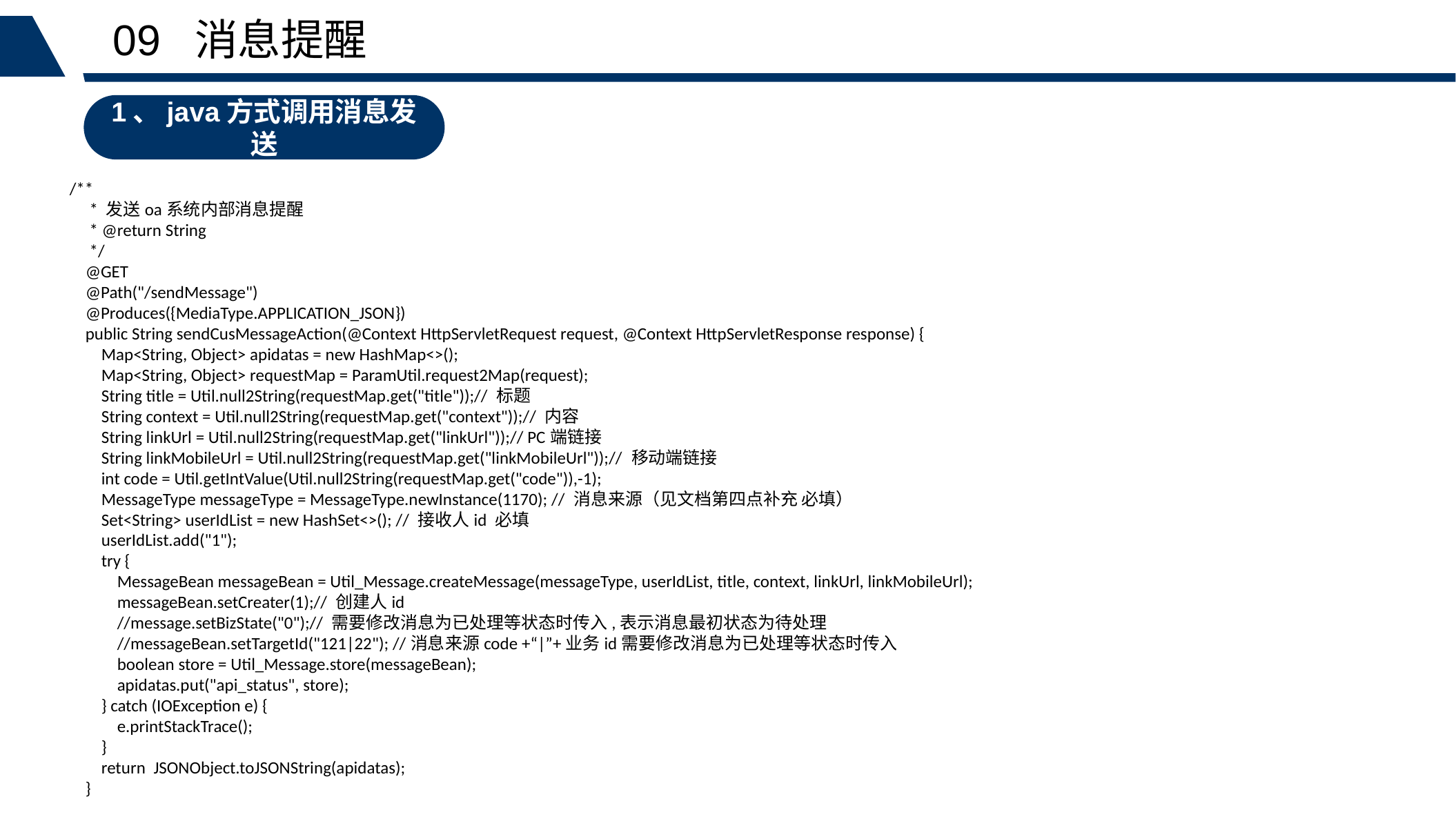

09  消息提醒

1、java方式调用消息发送
/**
     * 发送oa系统内部消息提醒
     * @return String
     */
    @GET
    @Path("/sendMessage")
    @Produces({MediaType.APPLICATION_JSON})
    public String sendCusMessageAction(@Context HttpServletRequest request, @Context HttpServletResponse response) {
        Map<String, Object> apidatas = new HashMap<>();
        Map<String, Object> requestMap = ParamUtil.request2Map(request);
        String title = Util.null2String(requestMap.get("title"));// 标题
        String context = Util.null2String(requestMap.get("context"));// 内容
        String linkUrl = Util.null2String(requestMap.get("linkUrl"));// PC端链接
        String linkMobileUrl = Util.null2String(requestMap.get("linkMobileUrl"));// 移动端链接
        int code = Util.getIntValue(Util.null2String(requestMap.get("code")),-1);
        MessageType messageType = MessageType.newInstance(1170); // 消息来源（见文档第四点补充 必填）
        Set<String> userIdList = new HashSet<>(); // 接收人id 必填
        userIdList.add("1");
        try {
            MessageBean messageBean = Util_Message.createMessage(messageType, userIdList, title, context, linkUrl, linkMobileUrl);
            messageBean.setCreater(1);// 创建人id
            //message.setBizState("0");// 需要修改消息为已处理等状态时传入,表示消息最初状态为待处理
            //messageBean.setTargetId("121|22"); //消息来源code +“|”+业务id需要修改消息为已处理等状态时传入
            boolean store = Util_Message.store(messageBean);
            apidatas.put("api_status", store);
        } catch (IOException e) {
            e.printStackTrace();
        }
        return  JSONObject.toJSONString(apidatas);
    }